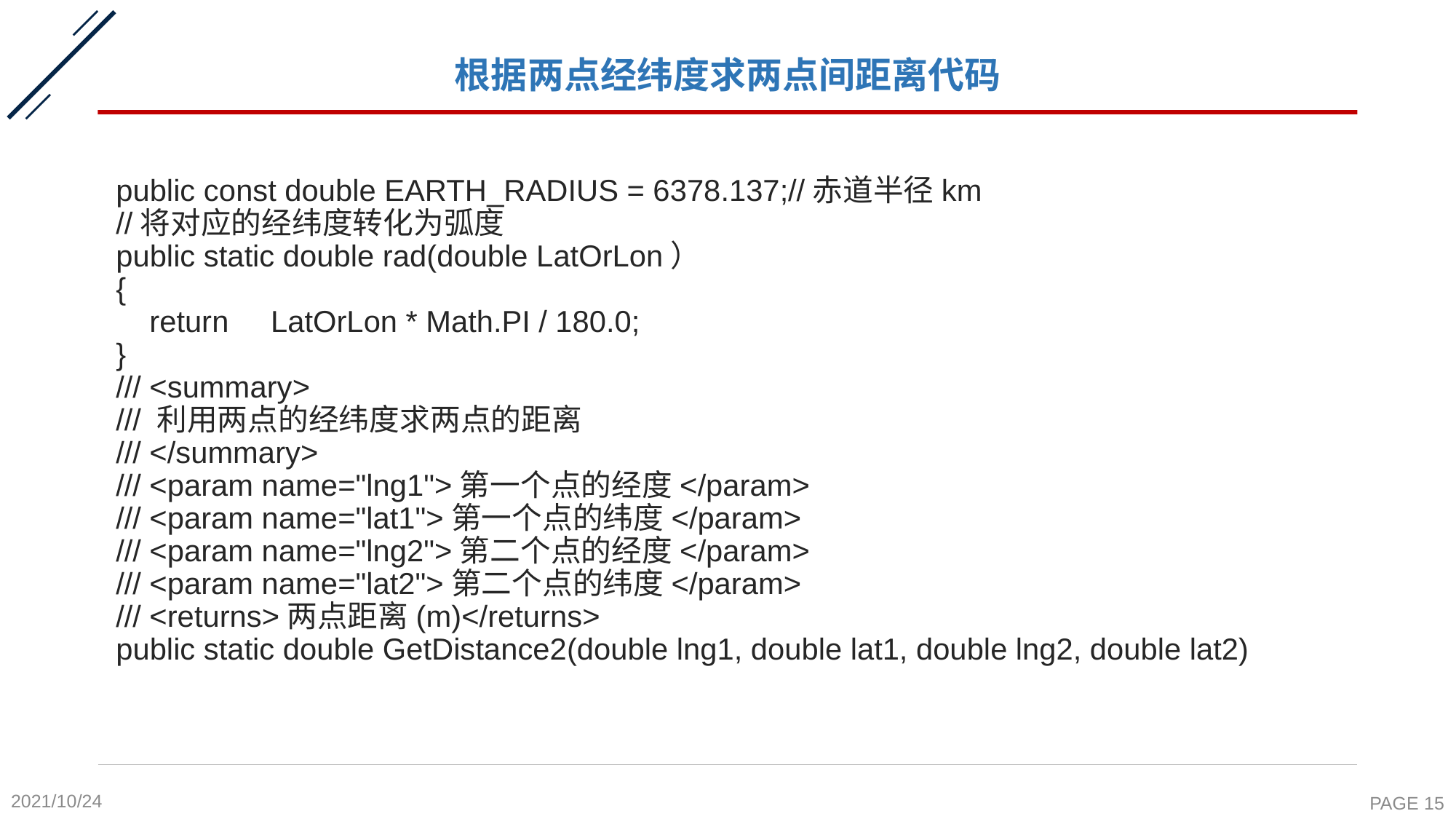

# 根据两点经纬度求两点间距离代码

        public const double EARTH_RADIUS = 6378.137;//赤道半径km
        //将对应的经纬度转化为弧度
        public static double rad(double LatOrLon）
        {
            return     LatOrLon * Math.PI / 180.0;
        }
        /// <summary>
        /// 利用两点的经纬度求两点的距离
        /// </summary>
        /// <param name="lng1">第一个点的经度</param>
        /// <param name="lat1">第一个点的纬度</param>
        /// <param name="lng2">第二个点的经度</param>
        /// <param name="lat2">第二个点的纬度</param>
        /// <returns>两点距离(m)</returns>
        public static double GetDistance2(double lng1, double lat1, double lng2, double lat2)

2021/10/24
PAGE 15